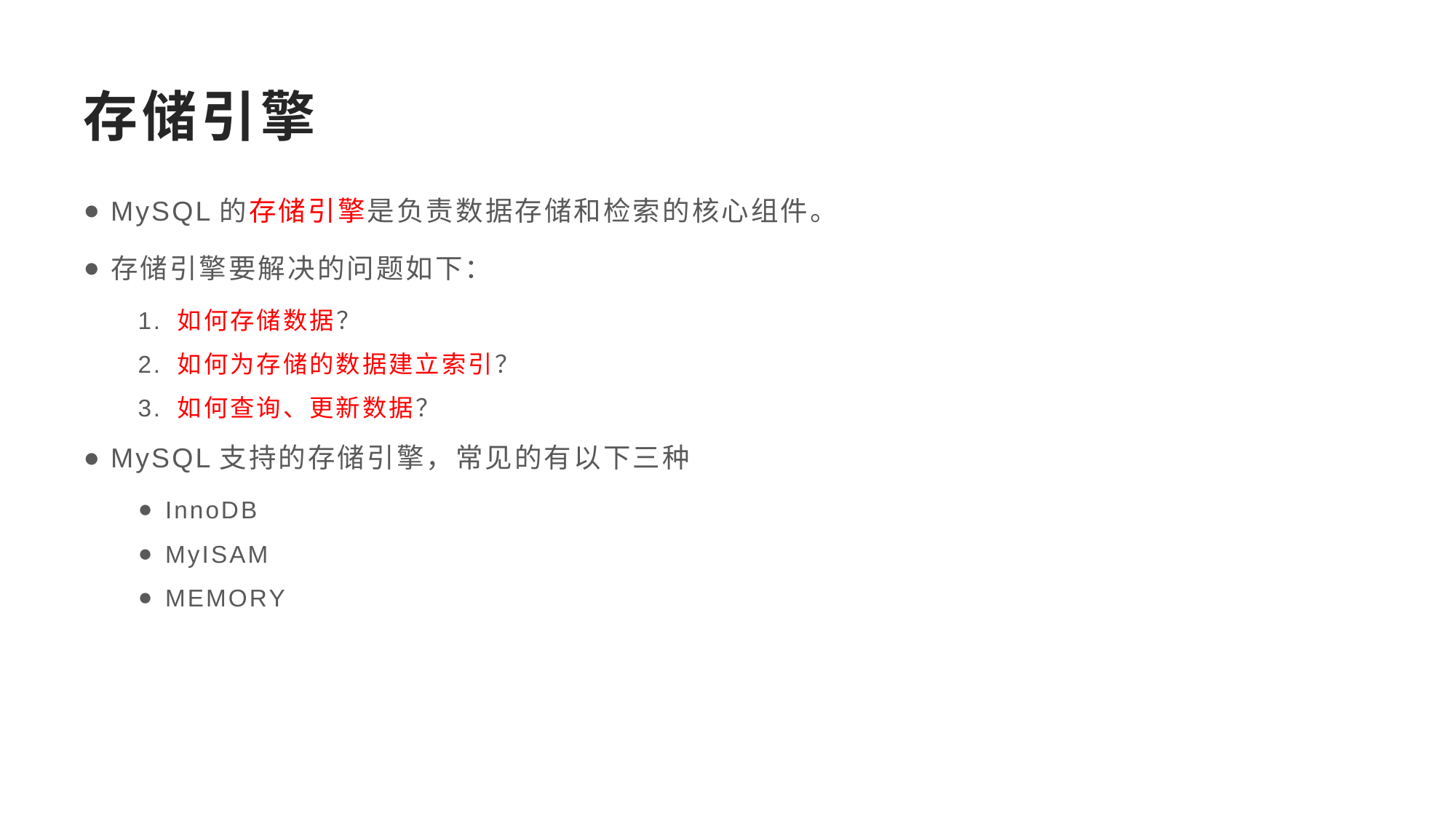

# 存储引擎
MySQL的存储引擎是负责数据存储和检索的核心组件。
存储引擎要解决的问题如下：
1. 如何存储数据？
2. 如何为存储的数据建立索引？
3. 如何查询、更新数据？
MySQL支持的存储引擎，常见的有以下三种
InnoDB
MyISAM
MEMORY